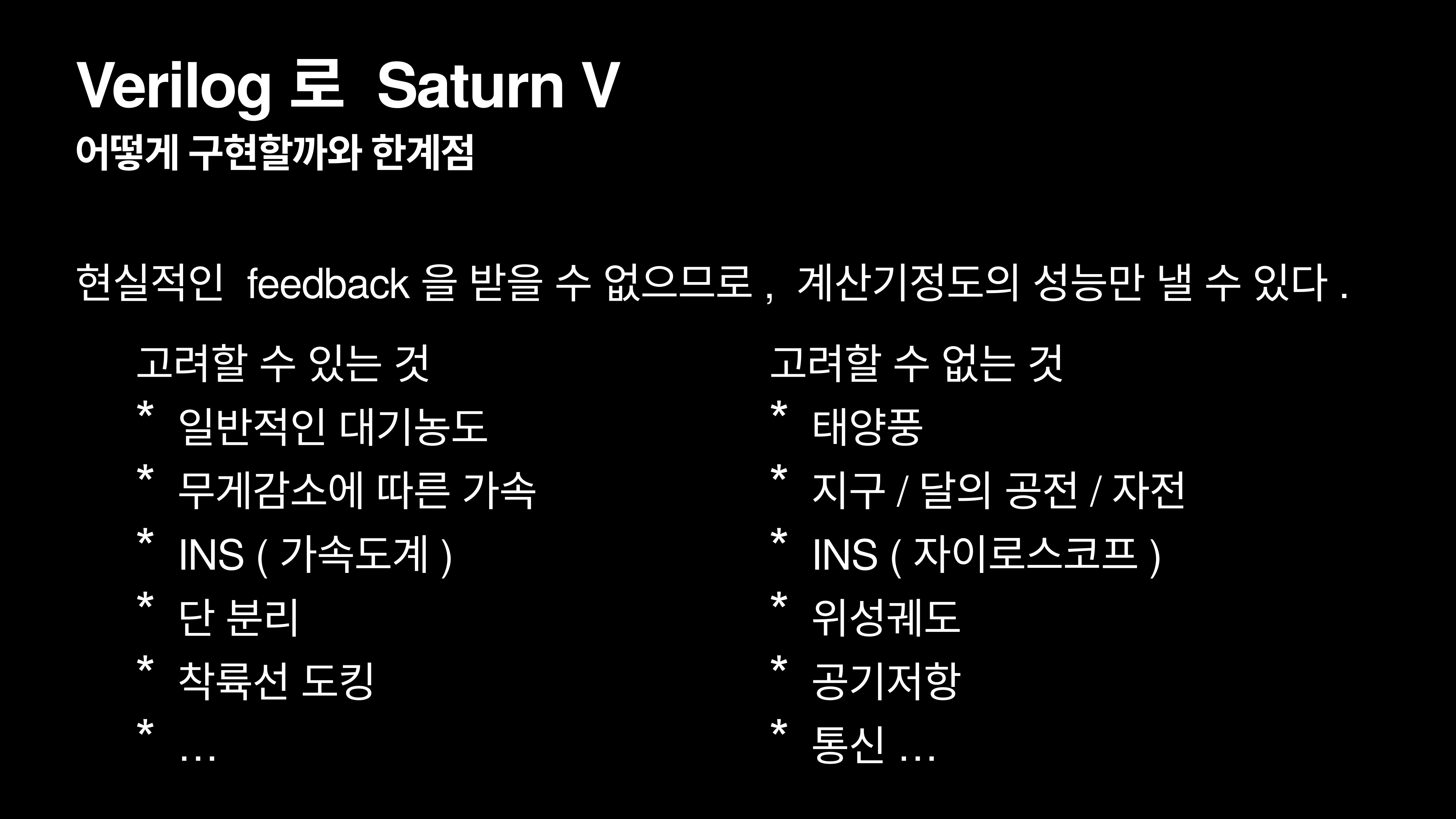

# Verilog로 Saturn V
어떻게 구현할까와 한계점
현실적인 feedback을 받을 수 없으므로, 계산기정도의 성능만 낼 수 있다.
고려할 수 있는 것
일반적인 대기농도
무게감소에 따른 가속
INS (가속도계)
단 분리
착륙선 도킹
…
고려할 수 없는 것
태양풍
지구/달의 공전/자전
INS (자이로스코프)
위성궤도
공기저항
통신 …